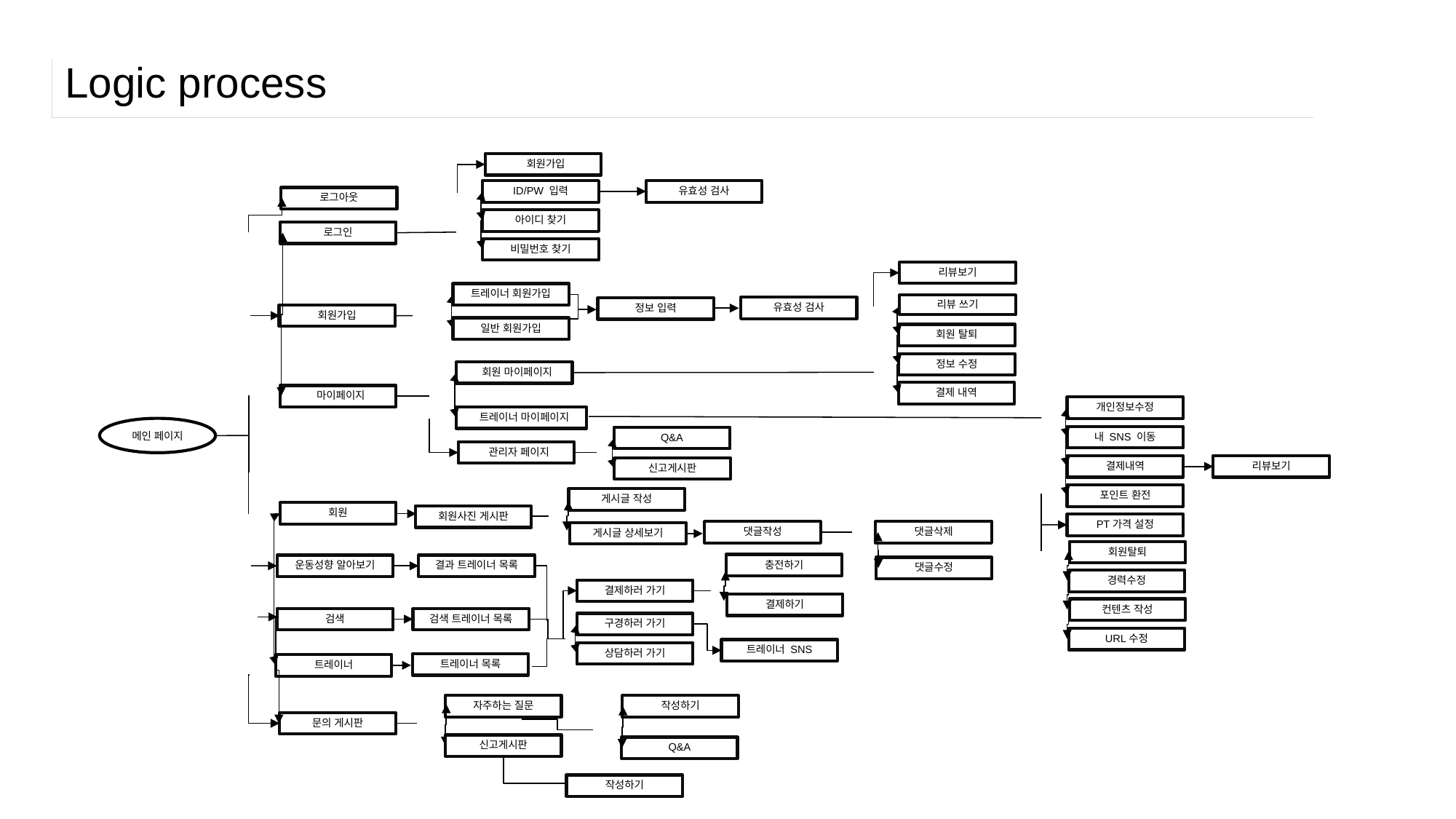

# Logic process
 회원가입
ID/PW 입력
유효성 검사
로그아웃
아이디 찾기
로그인
비밀번호 찾기
리뷰보기
트레이너 회원가입
리뷰 쓰기
유효성 검사
정보 입력
회원가입
일반 회원가입
회원 탈퇴
정보 수정
 회원 마이페이지
결제 내역
 마이페이지
개인정보수정
 트레이너 마이페이지
메인 페이지
내 SNS 이동
Q&A
 관리자 페이지
결제내역
리뷰보기
신고게시판
포인트 환전
게시글 작성
회원
회원사진 게시판
PT가격 설정
댓글작성
댓글삭제
게시글 상세보기
회원탈퇴
충전하기
운동성향 알아보기
결과 트레이너 목록
댓글수정
경력수정
결제하러 가기
결제하기
컨텐츠 작성
검색
검색 트레이너 목록
구경하러 가기
URL수정
트레이너 SNS
상담하러 가기
트레이너 목록
트레이너
자주하는 질문
작성하기
문의 게시판
신고게시판
Q&A
작성하기